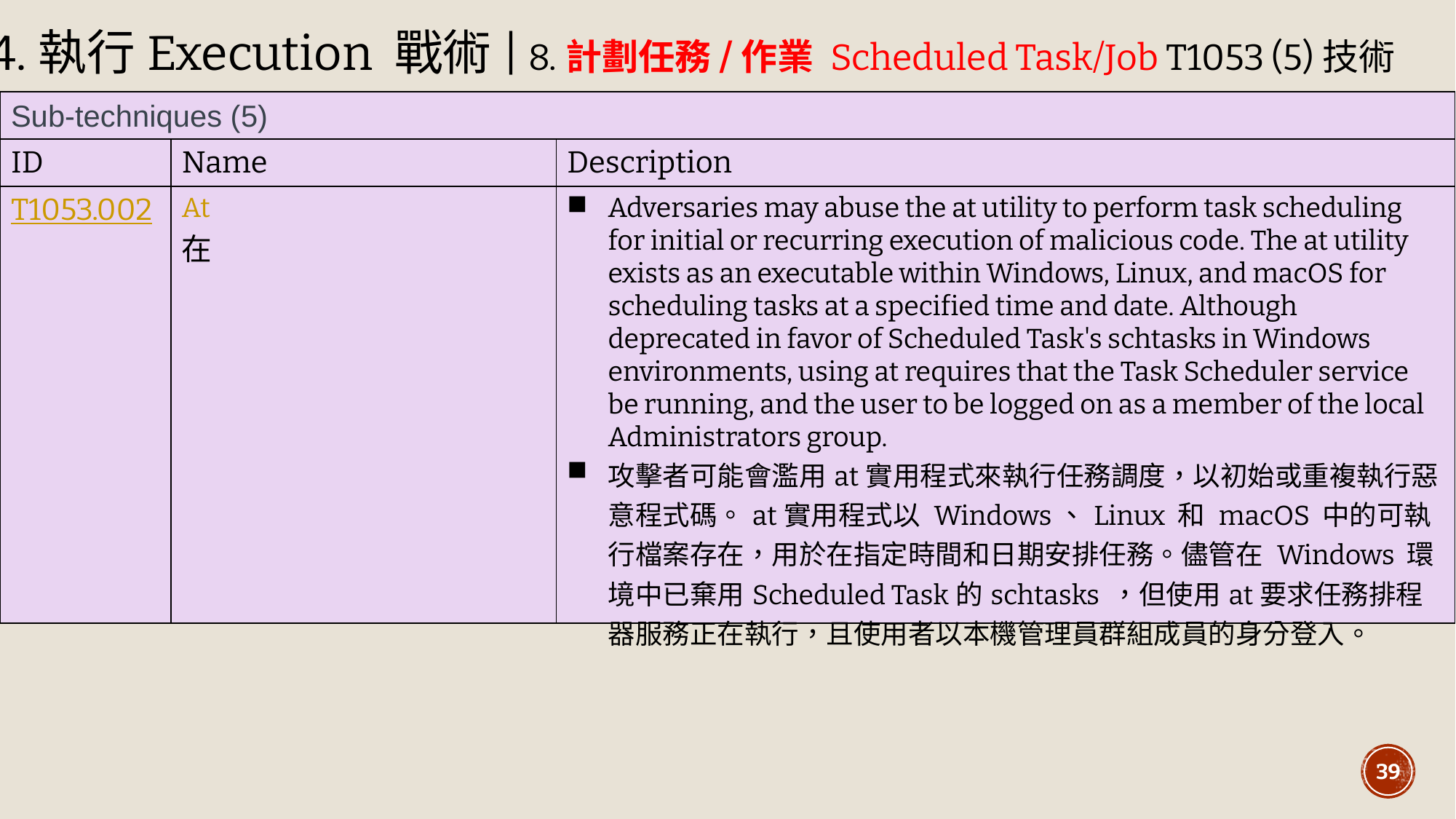

4.執行Execution 戰術| 8.計劃任務/作業 Scheduled Task/Job T1053 (5)技術
| Sub-techniques (5) |  |  |
| --- | --- | --- |
| ID | Name | Description |
| T1053.002 | At 在 | Adversaries may abuse the at utility to perform task scheduling for initial or recurring execution of malicious code. The at utility exists as an executable within Windows, Linux, and macOS for scheduling tasks at a specified time and date. Although deprecated in favor of Scheduled Task's schtasks in Windows environments, using at requires that the Task Scheduler service be running, and the user to be logged on as a member of the local Administrators group. 攻擊者可能會濫用at實用程式來執行任務調度，以初始或重複執行惡意程式碼。at實用程式以 Windows、Linux 和 macOS 中的可執行檔案存在，用於在指定時間和日期安排任務。儘管在 Windows 環境中已棄用Scheduled Task的schtasks ，但使用at要求任務排程器服務正在執行，且使用者以本機管理員群組成員的身分登入。 |

39